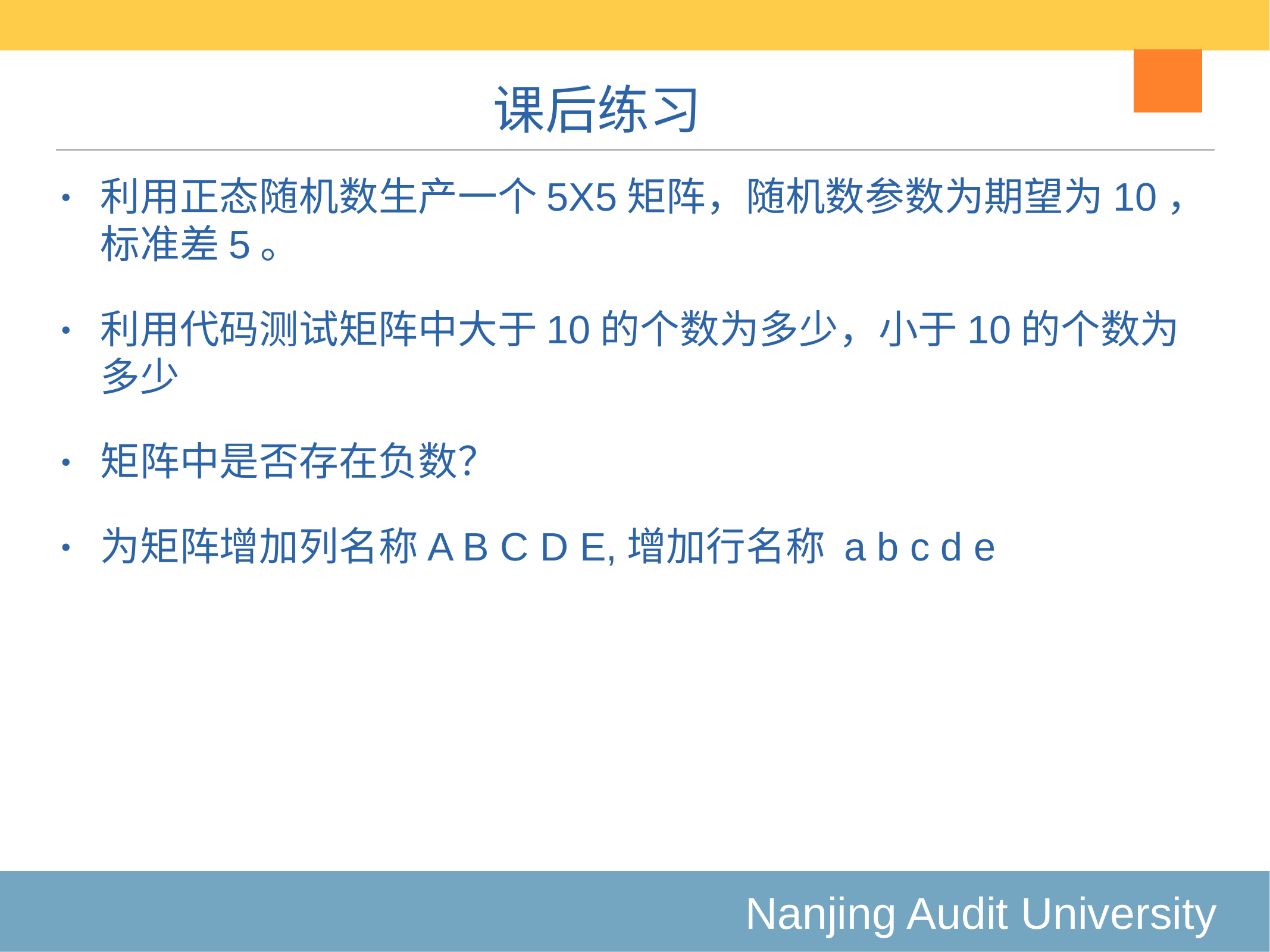

# 课后练习
利用正态随机数生产一个5X5矩阵，随机数参数为期望为10，标准差5。
利用代码测试矩阵中大于10的个数为多少，小于10的个数为多少
矩阵中是否存在负数？
为矩阵增加列名称A B C D E,增加行名称 a b c d e